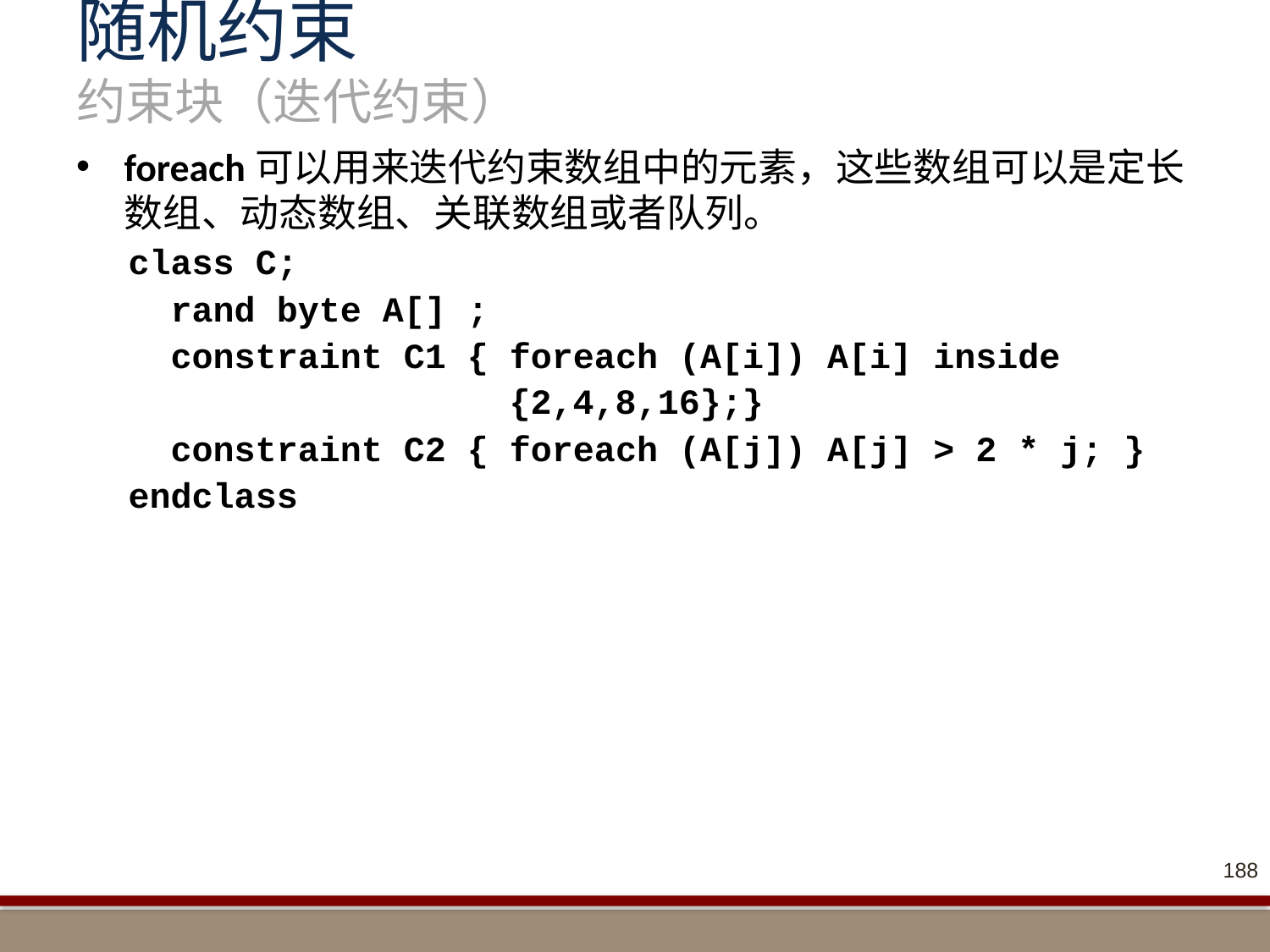

# 随机约束 约束块（迭代约束）
foreach可以用来迭代约束数组中的元素，这些数组可以是定长数组、动态数组、关联数组或者队列。
class C;
  rand byte A[] ;
  constraint C1 { foreach (A[i]) A[i] inside
                  {2,4,8,16};}
  constraint C2 { foreach (A[j]) A[j] > 2 * j; }
endclass

188